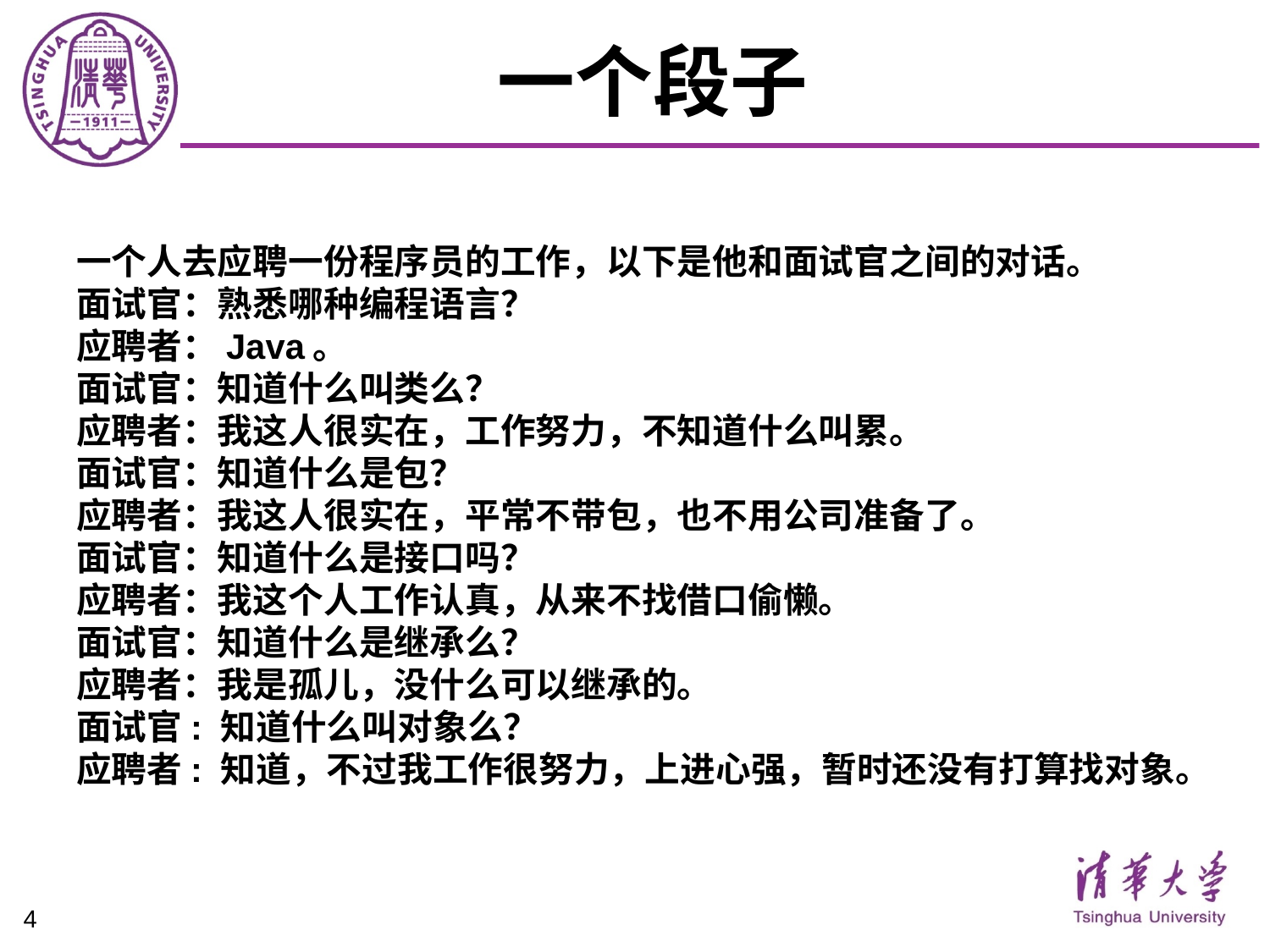

# 一个段子
一个人去应聘一份程序员的工作，以下是他和面试官之间的对话。
面试官：熟悉哪种编程语言？
应聘者：Java。
面试官：知道什么叫类么？
应聘者：我这人很实在，工作努力，不知道什么叫累。
面试官：知道什么是包？
应聘者：我这人很实在，平常不带包，也不用公司准备了。
面试官：知道什么是接口吗？
应聘者：我这个人工作认真，从来不找借口偷懒。
面试官：知道什么是继承么？
应聘者：我是孤儿，没什么可以继承的。
面试官: 知道什么叫对象么？
应聘者: 知道，不过我工作很努力，上进心强，暂时还没有打算找对象。
4